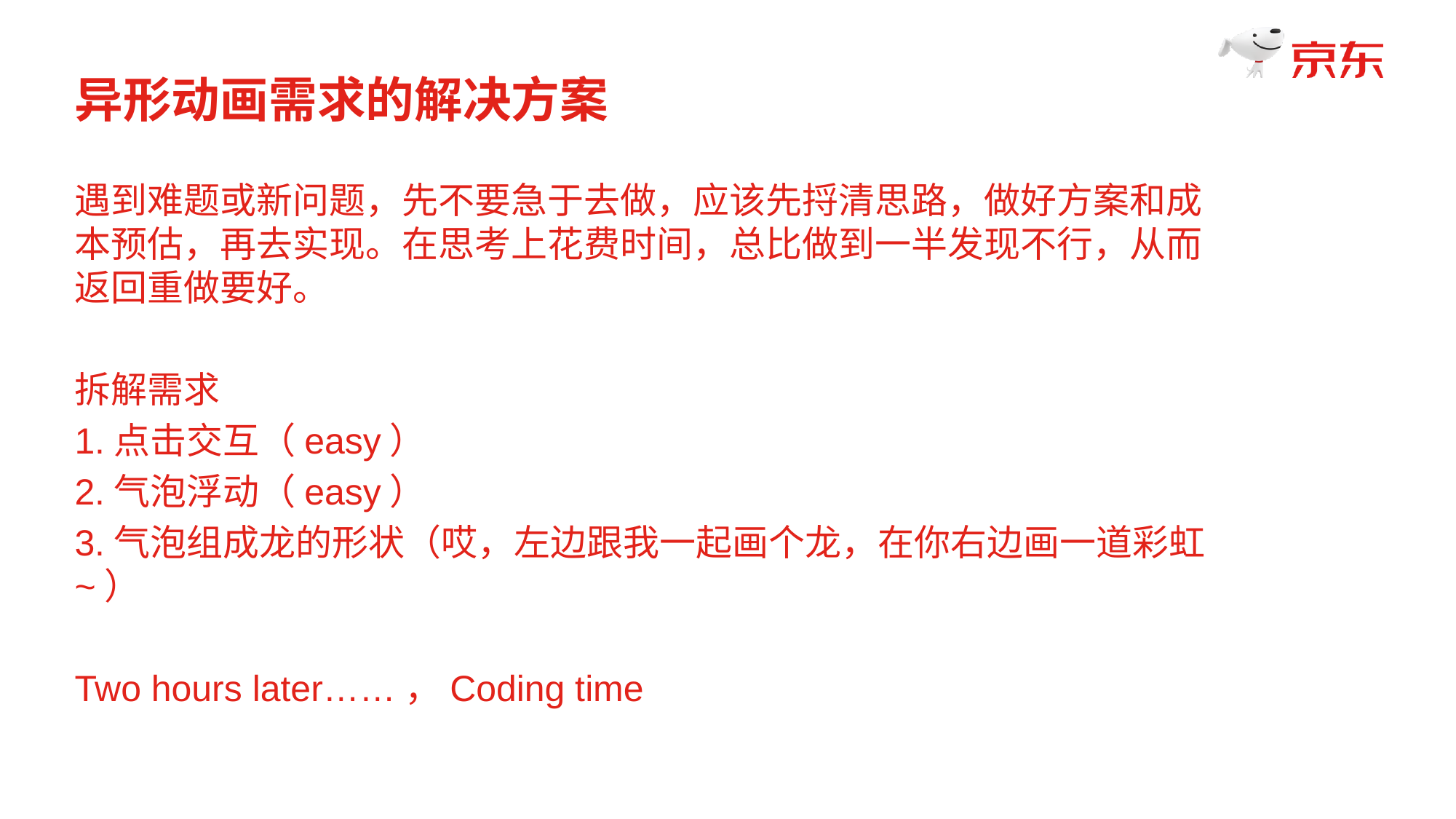

异形动画需求的解决方案

遇到难题或新问题，先不要急于去做，应该先捋清思路，做好方案和成本预估，再去实现。在思考上花费时间，总比做到一半发现不行，从而返回重做要好。

拆解需求
1.点击交互（easy）
2.气泡浮动（easy）
3.气泡组成龙的形状（哎，左边跟我一起画个龙，在你右边画一道彩虹~）

Two hours later……，Coding time